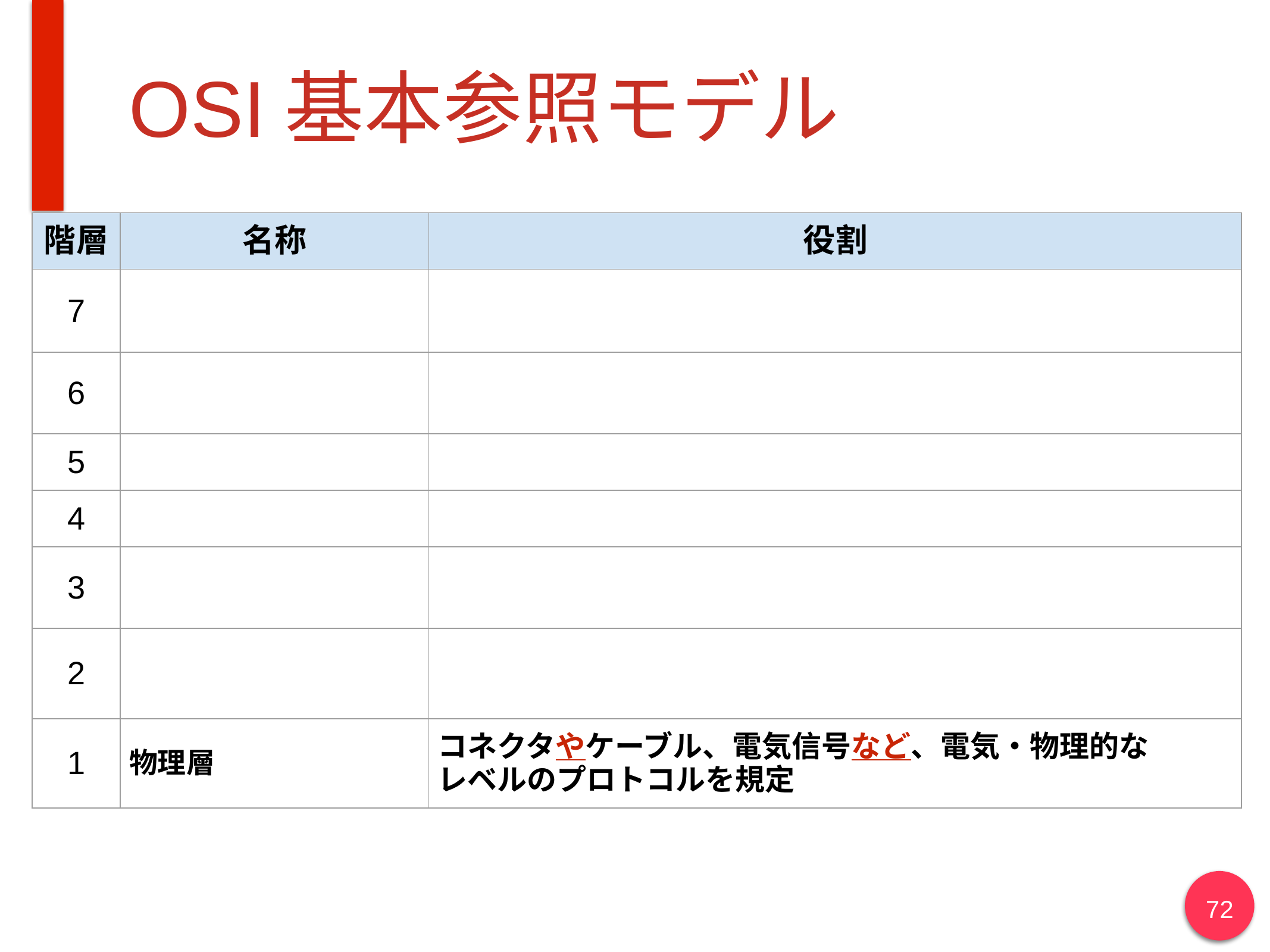

# OSI基本参照モデル
| 階層 | 名称 | 役割 |
| --- | --- | --- |
| 7 |  |  |
| 6 |  |  |
| 5 |  |  |
| 4 |  |  |
| 3 |  |  |
| 2 |  |  |
| 1 | 物理層 | コネクタやケーブル、電気信号など、電気・物理的な レベルのプロトコルを規定 |
72